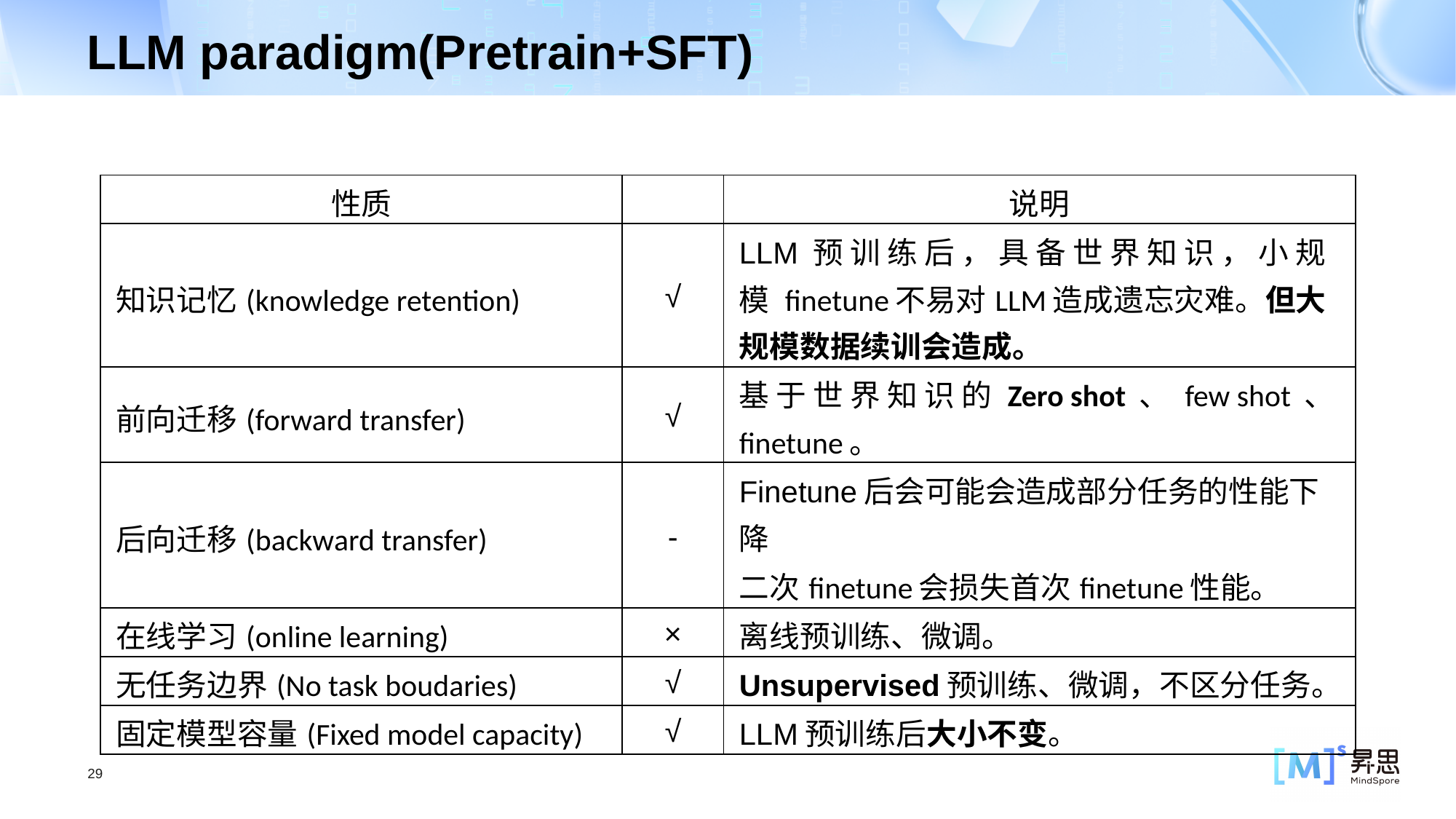

LLM paradigm(Pretrain+SFT)
| 性质 |  | 说明 |
| --- | --- | --- |
| 知识记忆(knowledge retention) | √ | LLM 预 训 练 后 ， 具 备 世 界 知 识 ， ⼩ 规 模 finetune不易对LLM造成遗忘灾难。但⼤规模数据续训会造成。 |
| 前向迁移(forward transfer) | √ | 基 于 世 界 知 识 的 Zero shot 、 few shot 、 finetune。 |
| 后向迁移(backward transfer) | - | Finetune后会可能会造成部分任务的性能下降 ⼆次finetune会损失⾸次finetune性能。 |
| 在线学习(online learning) | × | 离线预训练、微调。 |
| ⽆任务边界(No task boudaries) | √ | Unsupervised预训练、微调，不区分任务。 |
| 固定模型容量(Fixed model capacity) | √ | LLM预训练后⼤⼩不变。 |